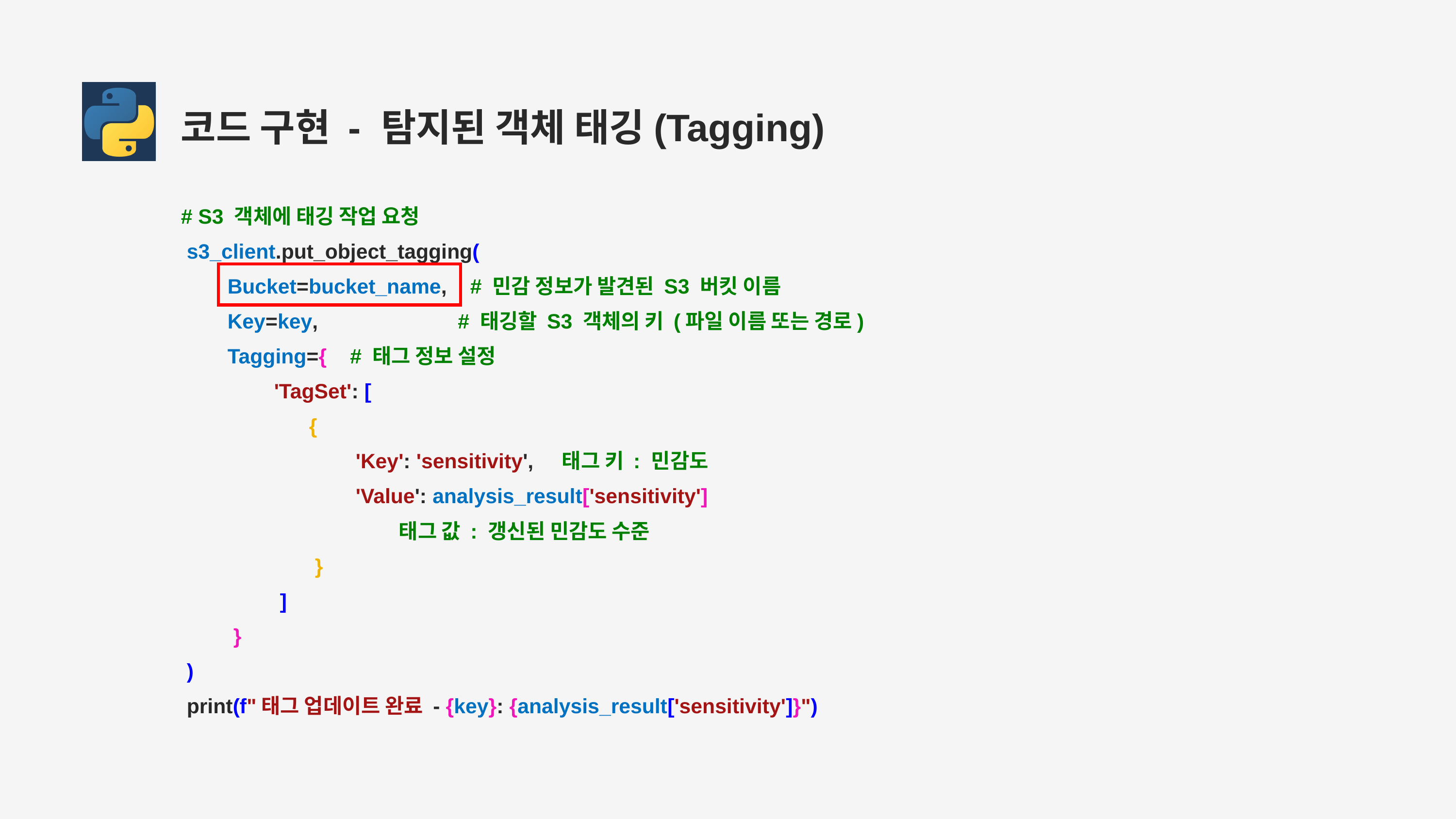

코드 구현 - 탐지된 객체 태깅(Tagging)

# S3 객체에 태깅 작업 요청
 s3_client.put_object_tagging(
        Bucket=bucket_name,    # 민감 정보가 발견된 S3 버킷 이름
        Key=key,                        # 태깅할 S3 객체의 키 (파일 이름 또는 경로)
        Tagging={    # 태그 정보 설정
                'TagSet': [
                      {
                              'Key': 'sensitivity',    태그 키 : 민감도
                              'Value': analysis_result['sensitivity']
                                             태그 값 : 갱신된 민감도 수준
                       }
                 ]
         }
 )
 print(f"태그 업데이트 완료 - {key}: {analysis_result['sensitivity']}")